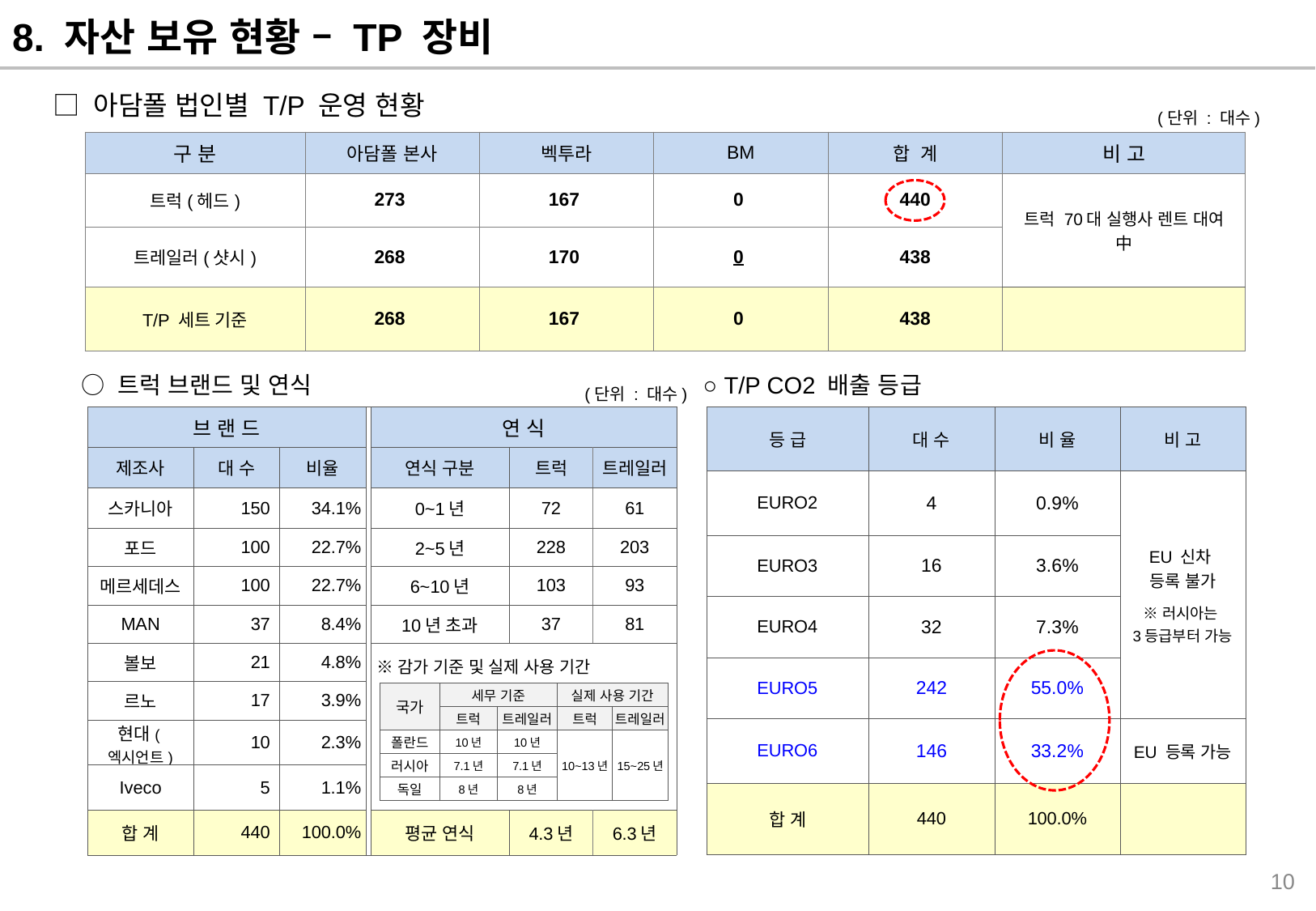

8. 자산 보유 현황 – TP 장비
□ 아담폴 법인별 T/P 운영 현황
(단위 : 대수)
| 구 분 | 아담폴 본사 | 벡투라 | BM | 합 계 | 비 고 |
| --- | --- | --- | --- | --- | --- |
| 트럭(헤드) | 273 | 167 | 0 | 440 | 트럭 70대 실행사 렌트 대여 中 |
| 트레일러(샷시) | 268 | 170 | 0 | 438 |  |
| T/P 세트 기준 | 268 | 167 | 0 | 438 |  |

○ 트럭 브랜드 및 연식
○ T/P CO2 배출 등급
(단위 : 대수)
| 등 급 | 대 수 | 비 율 | 비 고 |
| --- | --- | --- | --- |
| EURO2 | 4 | 0.9% | EU 신차 등록 불가 ※러시아는 3등급부터 가능 |
| EURO3 | 16 | 3.6% |  |
| EURO4 | 32 | 7.3% |  |
| EURO5 | 242 | 55.0% |  |
| EURO6 | 146 | 33.2% | EU 등록 가능 |
| 합 계 | 440 | 100.0% |  |
| 브 랜 드 |  |  |  | 연 식 |  |  |
| --- | --- | --- | --- | --- | --- | --- |
| 제조사 | 대 수 | 비율 |  | 연식 구분 | 트럭 | 트레일러 |
| 스카니아 | 150 | 34.1% |  | 0~1년 | 72 | 61 |
| 포드 | 100 | 22.7% |  | 2~5년 | 228 | 203 |
| 메르세데스 | 100 | 22.7% |  | 6~10년 | 103 | 93 |
| MAN | 37 | 8.4% |  | 10년 초과 | 37 | 81 |
| 볼보 | 21 | 4.8% |  |  |  |  |
| 르노 | 17 | 3.9% |  |  |  |  |
| 현대(엑시언트) | 10 | 2.3% |  |  |  |  |
| Iveco | 5 | 1.1% |  |  |  |  |
| 합 계 | 440 | 100.0% |  | 평균 연식 | 4.3년 | 6.3년 |
 ※감가 기준 및 실제 사용 기간

| 국가 | 세무 기준 |  | 실제 사용 기간 |  |
| --- | --- | --- | --- | --- |
|  | 트럭 | 트레일러 | 트럭 | 트레일러 |
| 폴란드 | 10년 | 10년 | 10~13년 | 15~25년 |
| 러시아 | 7.1년 | 7.1년 |  |  |
| 독일 | 8년 | 8년 |  |  |
10